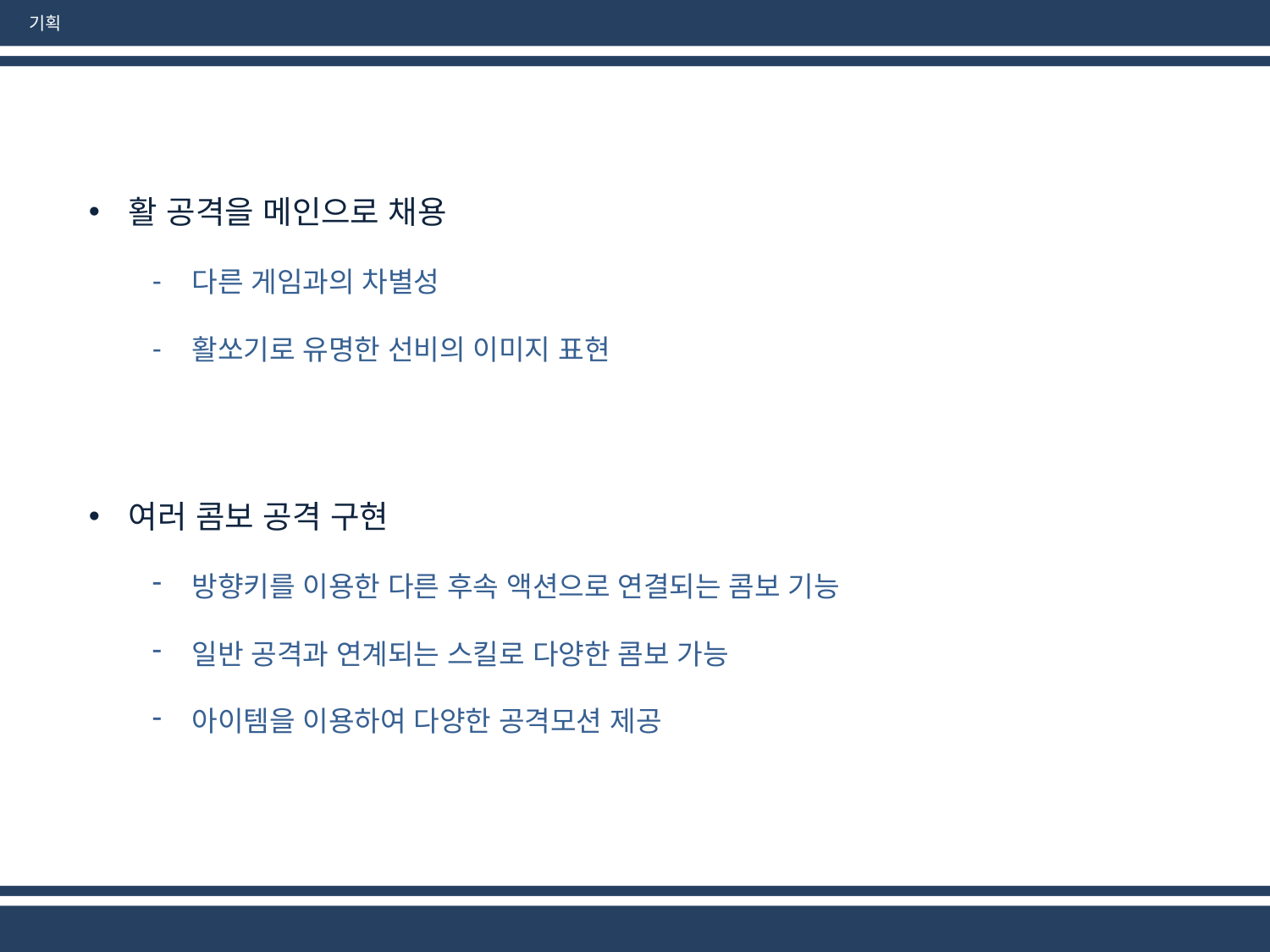

기획

활 공격을 메인으로 채용

다른 게임과의 차별성

활쏘기로 유명한 선비의 이미지 표현
여러 콤보 공격 구현

방향키를 이용한 다른 후속 액션으로 연결되는 콤보 기능

일반 공격과 연계되는 스킬로 다양한 콤보 가능

아이템을 이용하여 다양한 공격모션 제공